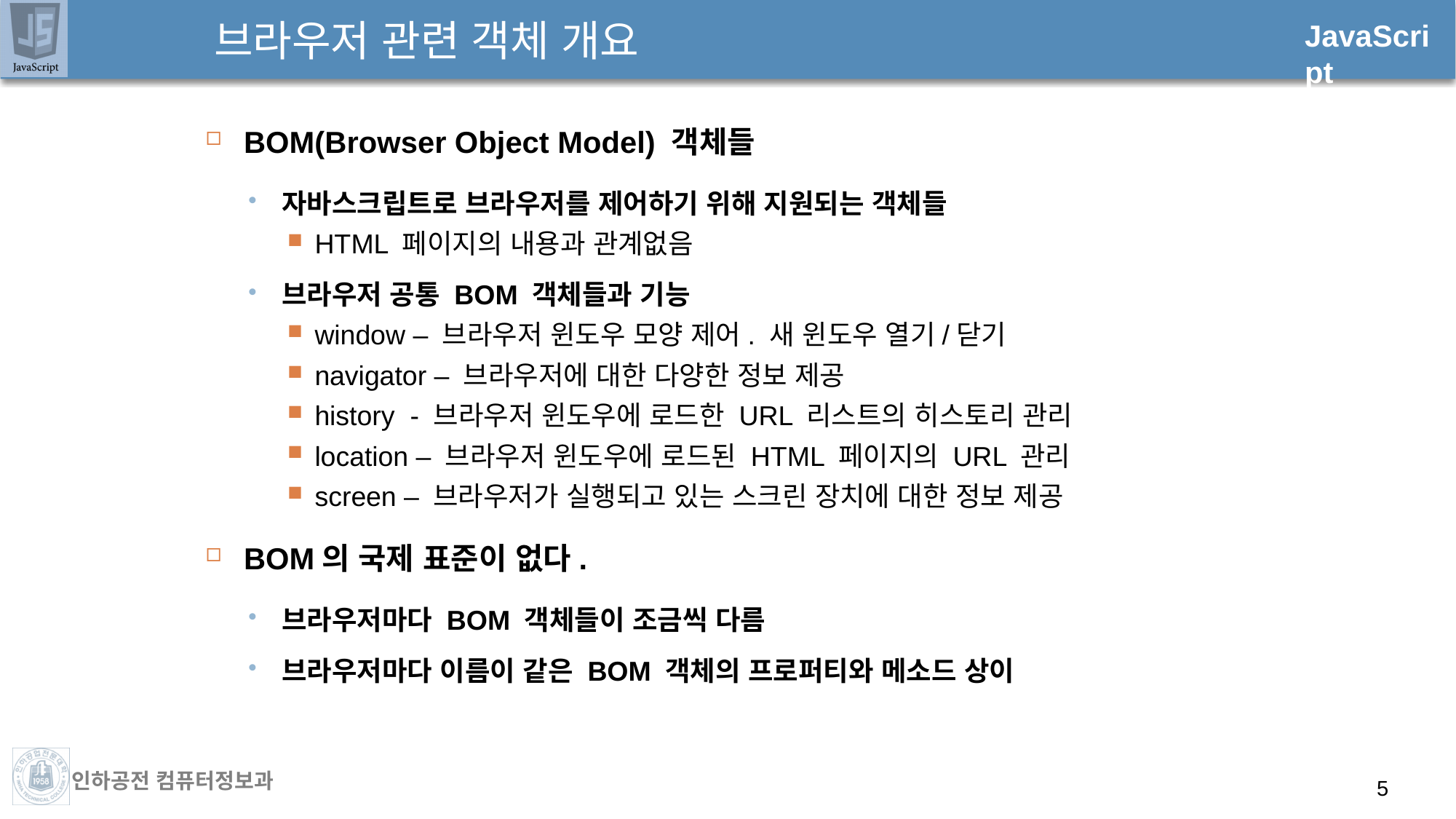

# 브라우저 관련 객체 개요
BOM(Browser Object Model) 객체들
자바스크립트로 브라우저를 제어하기 위해 지원되는 객체들
HTML 페이지의 내용과 관계없음
브라우저 공통 BOM 객체들과 기능
window – 브라우저 윈도우 모양 제어. 새 윈도우 열기/닫기
navigator – 브라우저에 대한 다양한 정보 제공
history  - 브라우저 윈도우에 로드한 URL 리스트의 히스토리 관리
location – 브라우저 윈도우에 로드된 HTML 페이지의 URL 관리
screen – 브라우저가 실행되고 있는 스크린 장치에 대한 정보 제공
BOM의 국제 표준이 없다.
브라우저마다 BOM 객체들이 조금씩 다름
브라우저마다 이름이 같은 BOM 객체의 프로퍼티와 메소드 상이